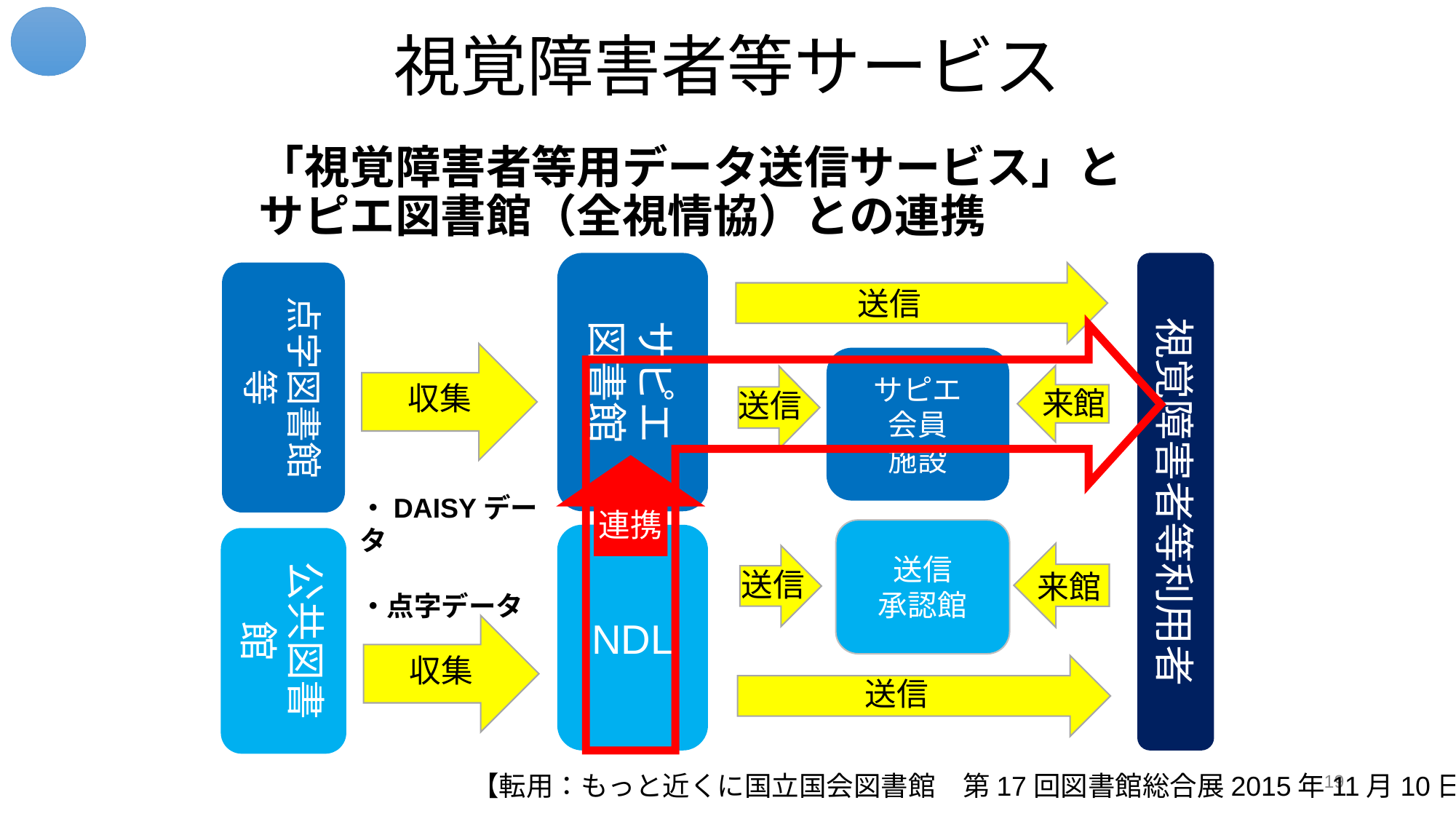

視覚障害者等サービス
「視覚障害者等用データ送信サービス」と
サピエ図書館（全視情協）との連携

サピエ
図書館
視覚障害者等利用者
点字図書館等

送信

サピエ
会員
施設

収集
来館
送信

連携
送信
承認館
NDL
公共図書館

送信
来館

収集

送信
・DAISYデータ

・点字データ
19
【転用：もっと近くに国立国会図書館　第17回図書館総合展2015年11月10日】